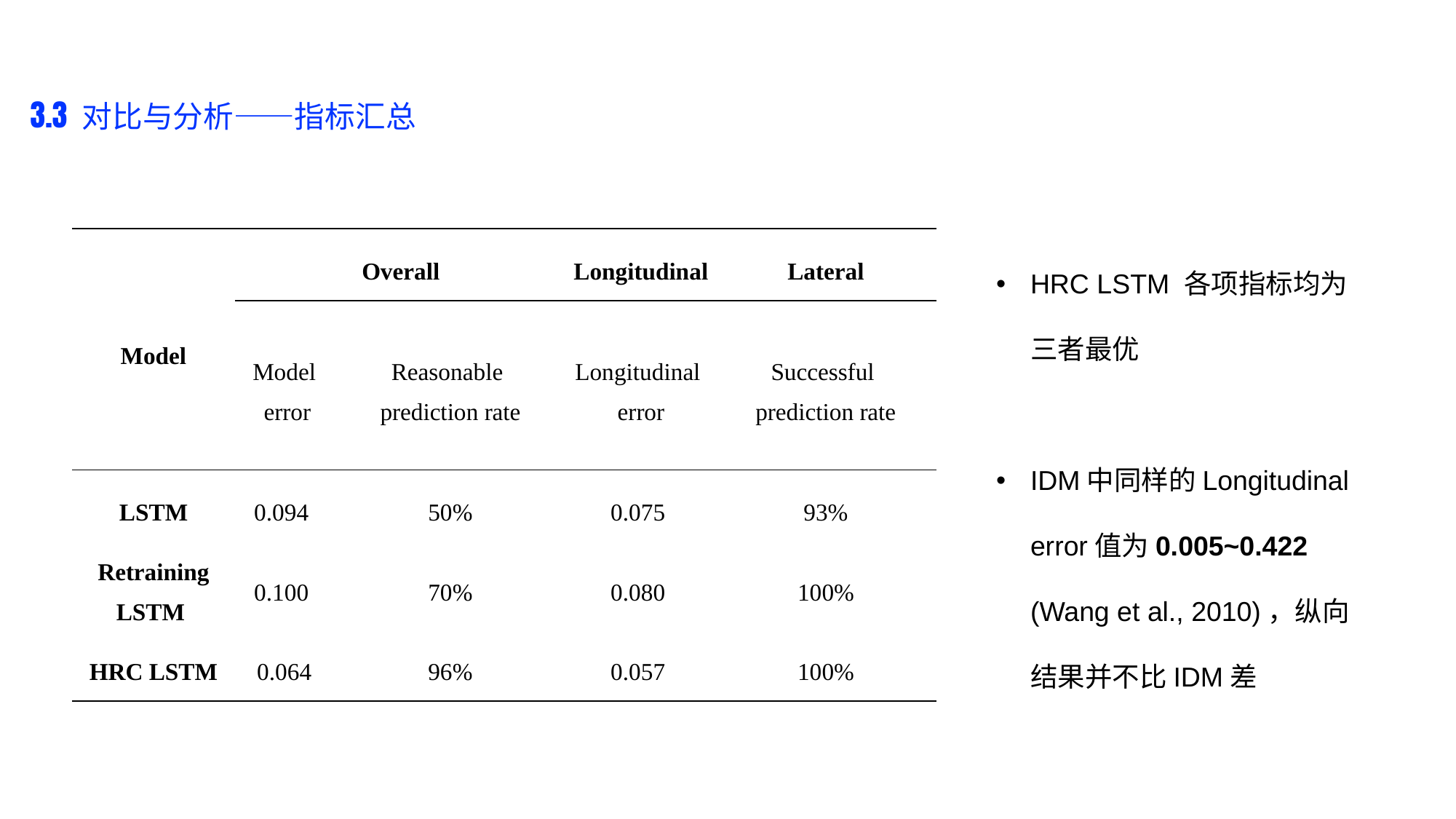

3.  结果评价
3.3 对比与分析——指标汇总

| Model | Overall |  | Longitudinal | Lateral |
| --- | --- | --- | --- | --- |
|  | Model error | Reasonable prediction rate | Longitudinal error | Successful prediction rate |
| LSTM | 0.094 | 50% | 0.075 | 93% |
| Retraining LSTM | 0.100 | 70% | 0.080 | 100% |
| HRC LSTM | 0.064 | 96% | 0.057 | 100% |
HRC LSTM 各项指标均为三者最优

IDM中同样的Longitudinal error值为0.005~0.422 (Wang et al., 2010)，纵向结果并不比IDM差